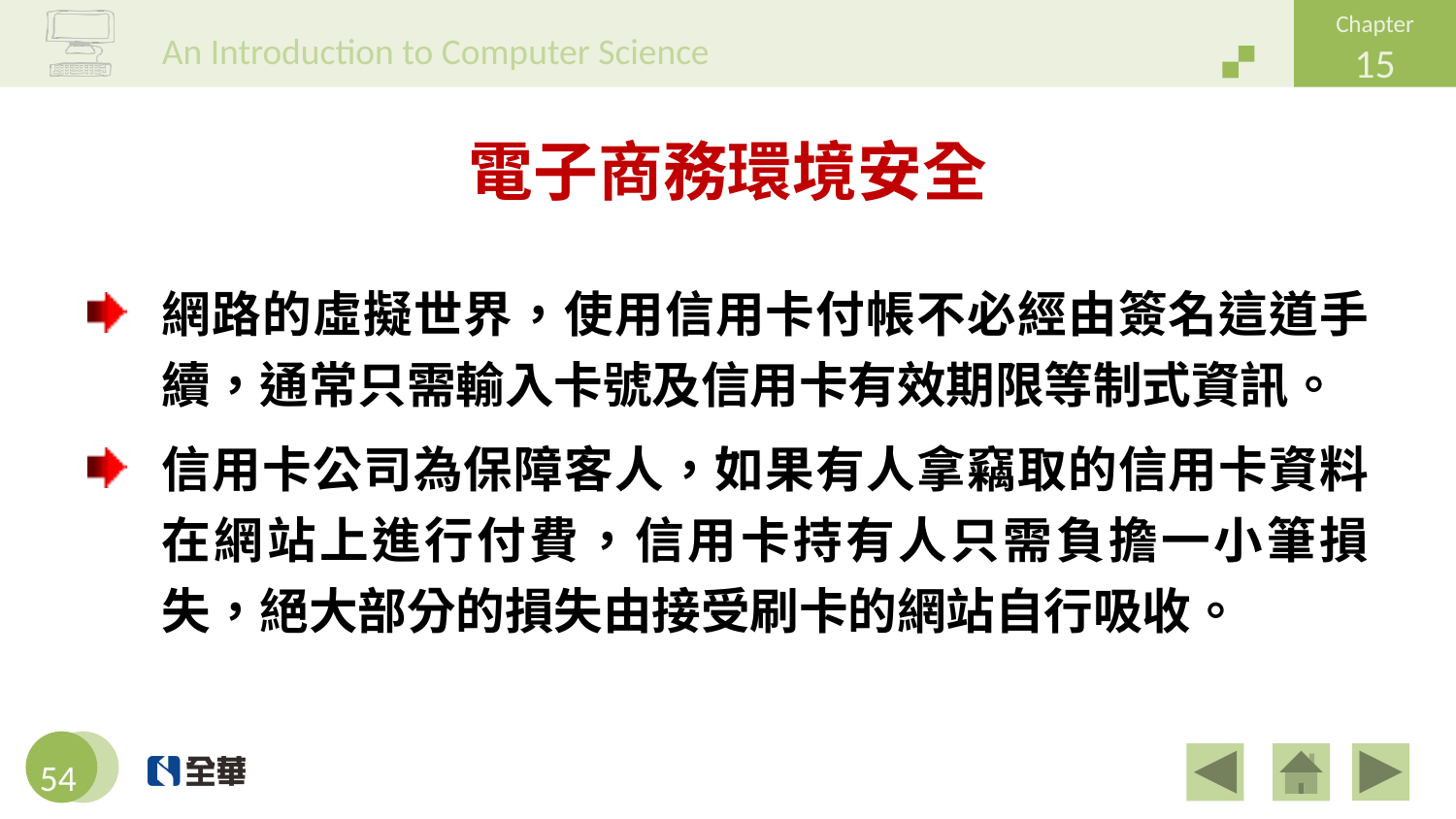

# 電子商務環境安全
網路的虛擬世界，使用信用卡付帳不必經由簽名這道手續，通常只需輸入卡號及信用卡有效期限等制式資訊。
信用卡公司為保障客人，如果有人拿竊取的信用卡資料在網站上進行付費，信用卡持有人只需負擔一小筆損失，絕大部分的損失由接受刷卡的網站自行吸收。